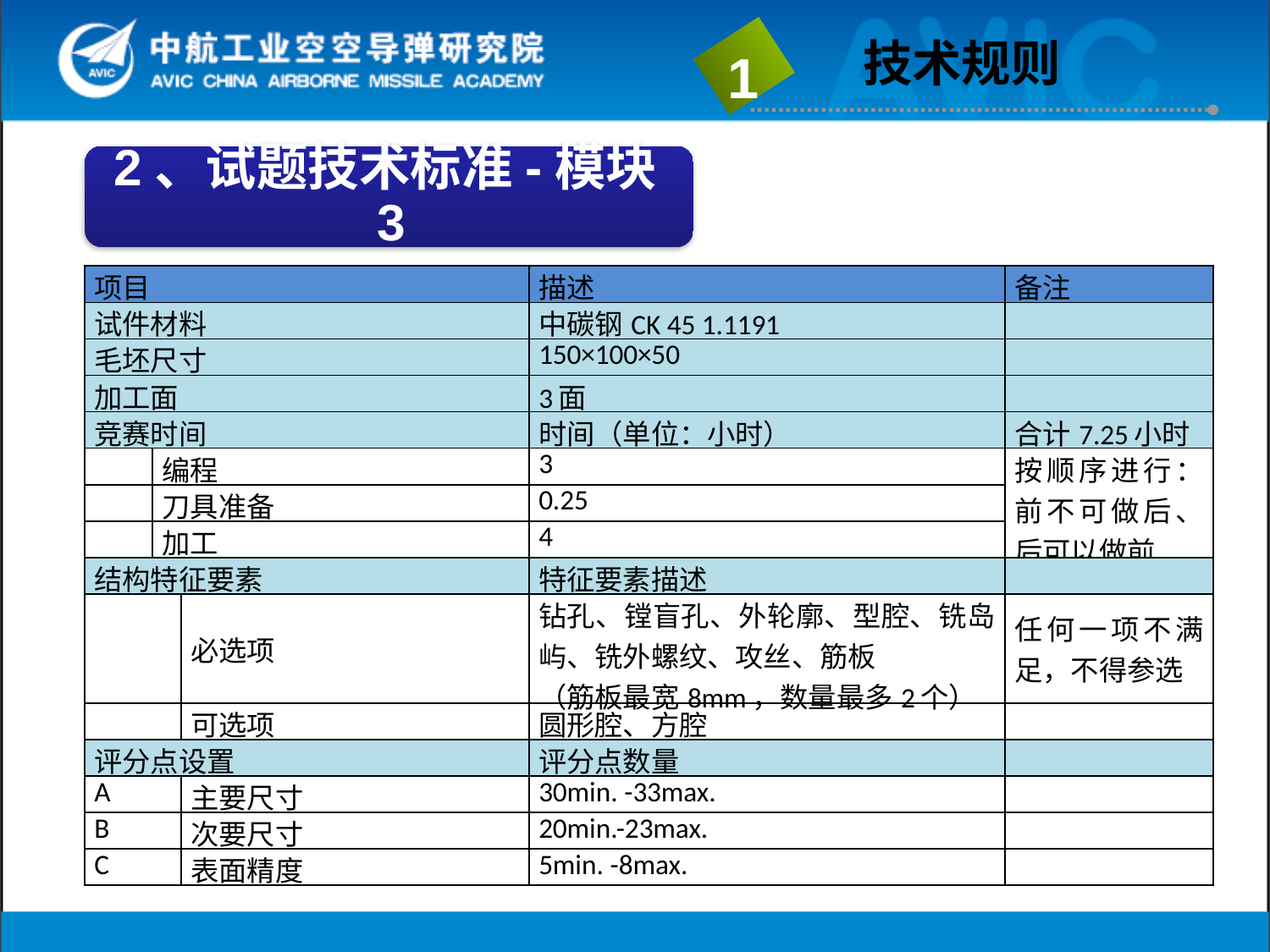

技术规则

1

2、试题技术标准-模块3

| 项目 |  |  | 描述 | 备注 |
| --- | --- | --- | --- | --- |
| 试件材料 |  |  | 中碳钢CK 45 1.1191 |  |
| 毛坯尺寸 |  |  | 150×100×50 |  |
| 加工面 |  |  | 3面 |  |
| 竞赛时间 |  |  | 时间（单位：小时） | 合计7.25小时 |
|  | 编程 |  | 3 | 按顺序进行：前不可做后、后可以做前 |
|  | 刀具准备 |  | 0.25 |  |
|  | 加工 |  | 4 |  |
| 结构特征要素 |  |  | 特征要素描述 |  |
|  |  | 必选项 | 钻孔、镗盲孔、外轮廓、型腔、铣岛屿、铣外螺纹、攻丝、筋板 （筋板最宽8mm，数量最多2个） | 任何一项不满足，不得参选 |
|  |  | 可选项 | 圆形腔、方腔 |  |
| 评分点设置 |  |  | 评分点数量 |  |
| A |  | 主要尺寸 | 30min. -33max. |  |
| B |  | 次要尺寸 | 20min.-23max. |  |
| C |  | 表面精度 | 5min. -8max. |  |